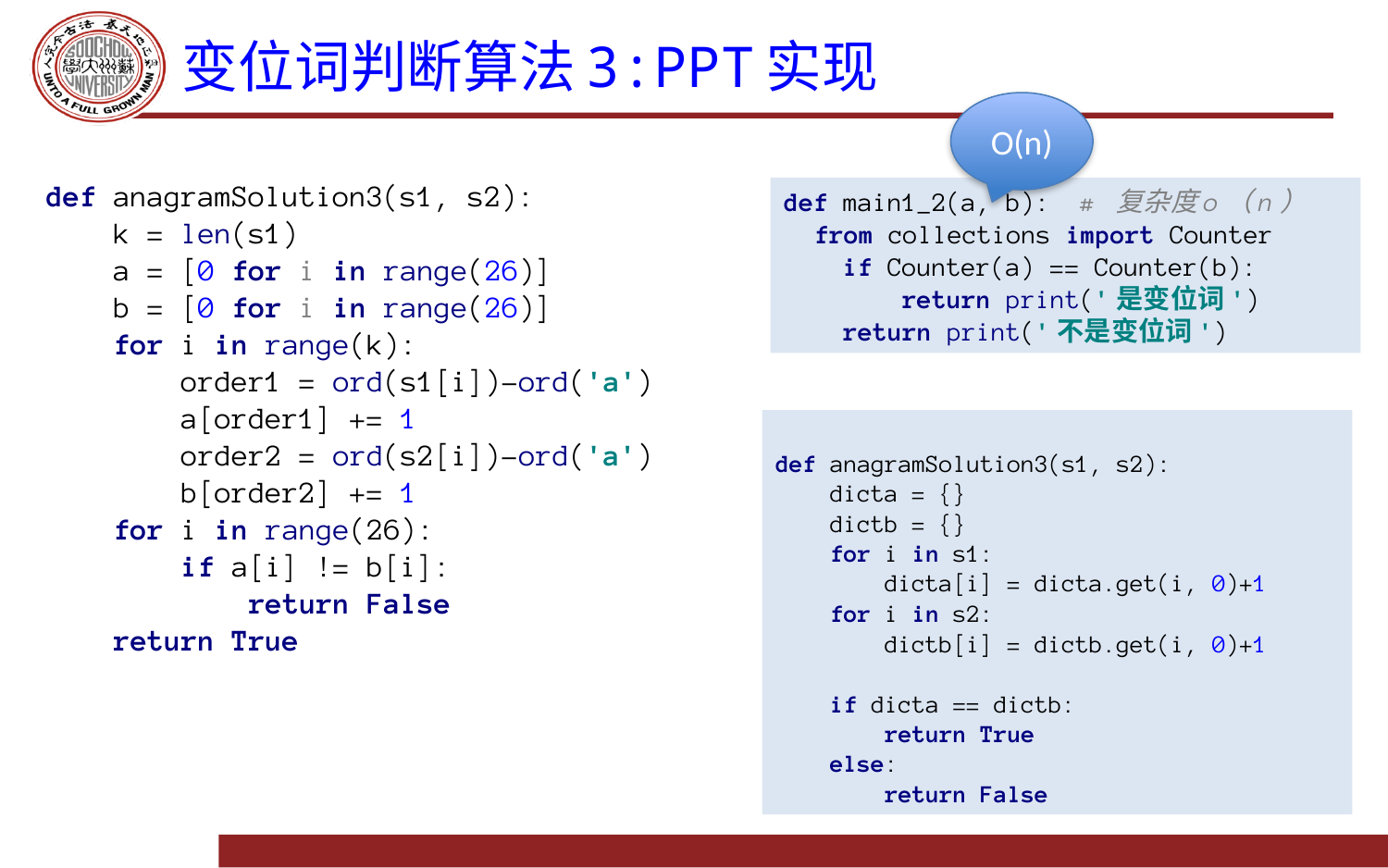

# 变位词判断算法3:PPT实现
O(n)
def anagramSolution3(s1, s2):
    k = len(s1)
    a = [0 for i in range(26)]
    b = [0 for i in range(26)]
    for i in range(k):
        order1 = ord(s1[i])-ord('a')
        a[order1] += 1
        order2 = ord(s2[i])-ord('a')
        b[order2] += 1
    for i in range(26):
        if a[i] != b[i]:
            return False
    return True
def main1_2(a, b):  # 复杂度o（n）
    from collections import Counter
    if Counter(a) == Counter(b):
        return print('是变位词')
    return print('不是变位词')
def anagramSolution3(s1, s2):
    dicta = {}
    dictb = {}
    for i in s1:
        dicta[i] = dicta.get(i, 0)+1
    for i in s2:
        dictb[i] = dictb.get(i, 0)+1
    if dicta == dictb:
        return True
    else:
        return False